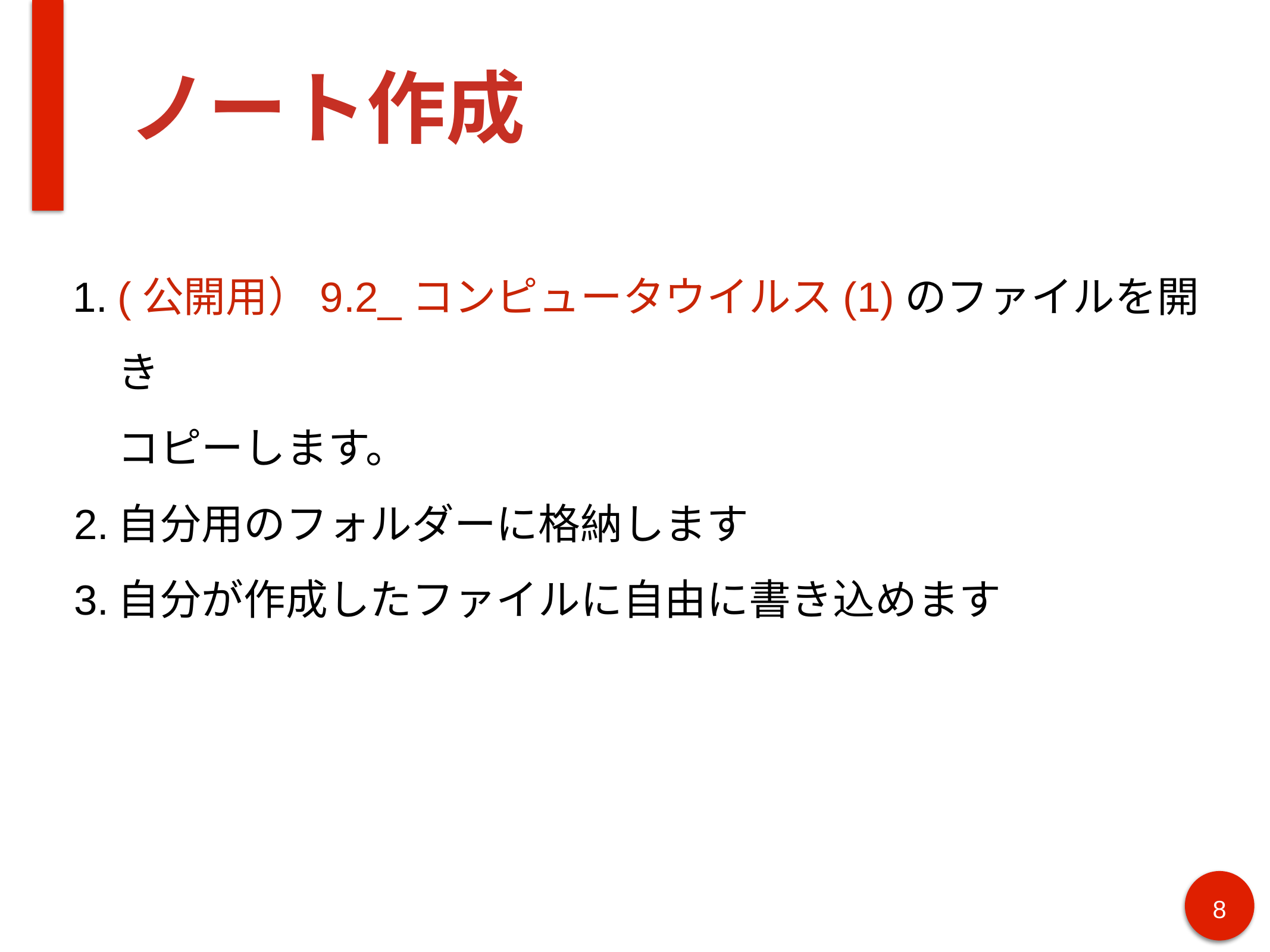

# ノート作成
(公開用）9.2_コンピュータウイルス(1)のファイルを開き
コピーします。
自分用のフォルダーに格納します
自分が作成したファイルに自由に書き込めます
8